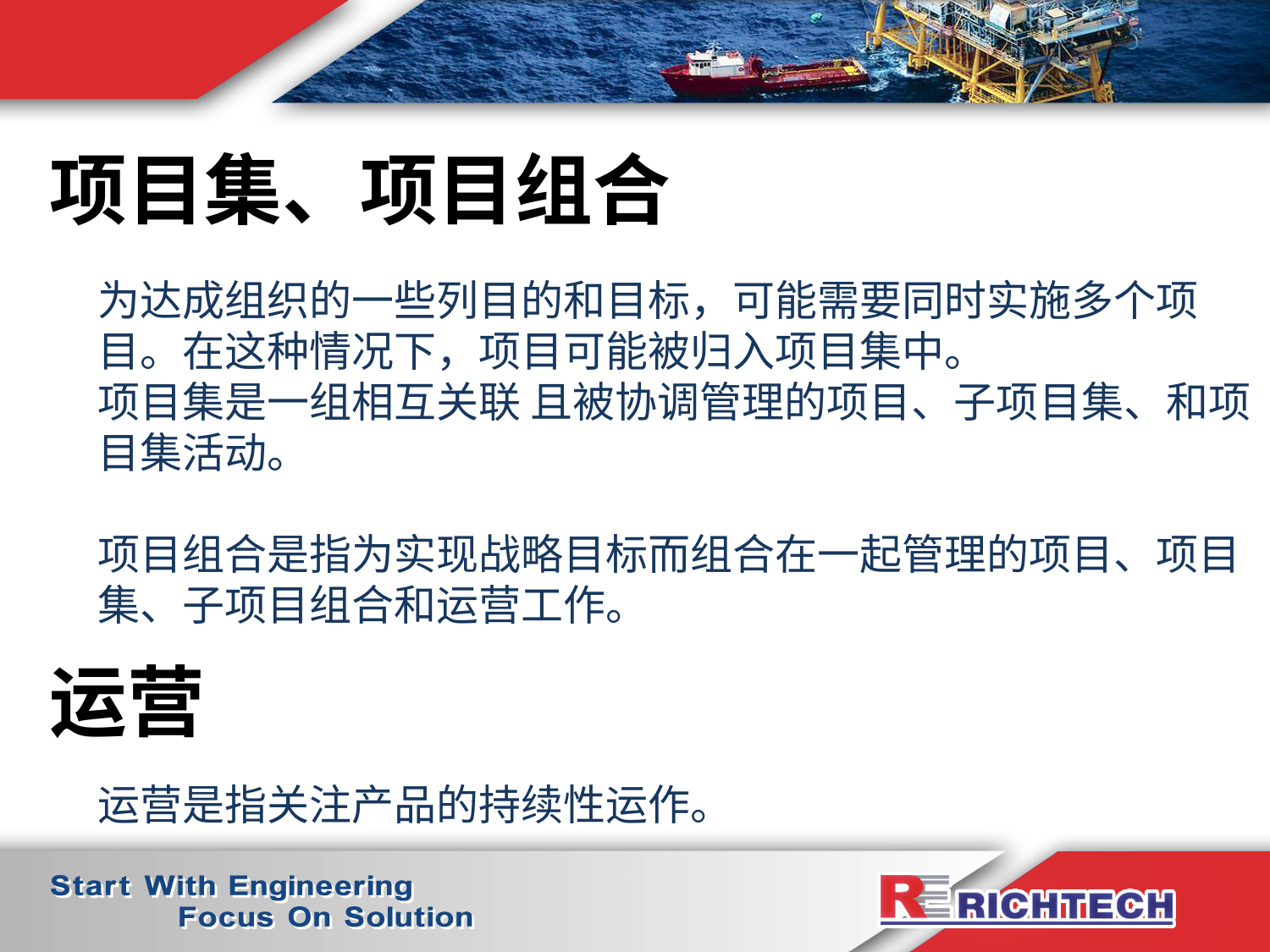

项目集、项目组合
为达成组织的一些列目的和目标，可能需要同时实施多个项目。在这种情况下，项目可能被归入项目集中。
项目集是一组相互关联 且被协调管理的项目、子项目集、和项目集活动。

项目组合是指为实现战略目标而组合在一起管理的项目、项目集、子项目组合和运营工作。
运营
运营是指关注产品的持续性运作。

3